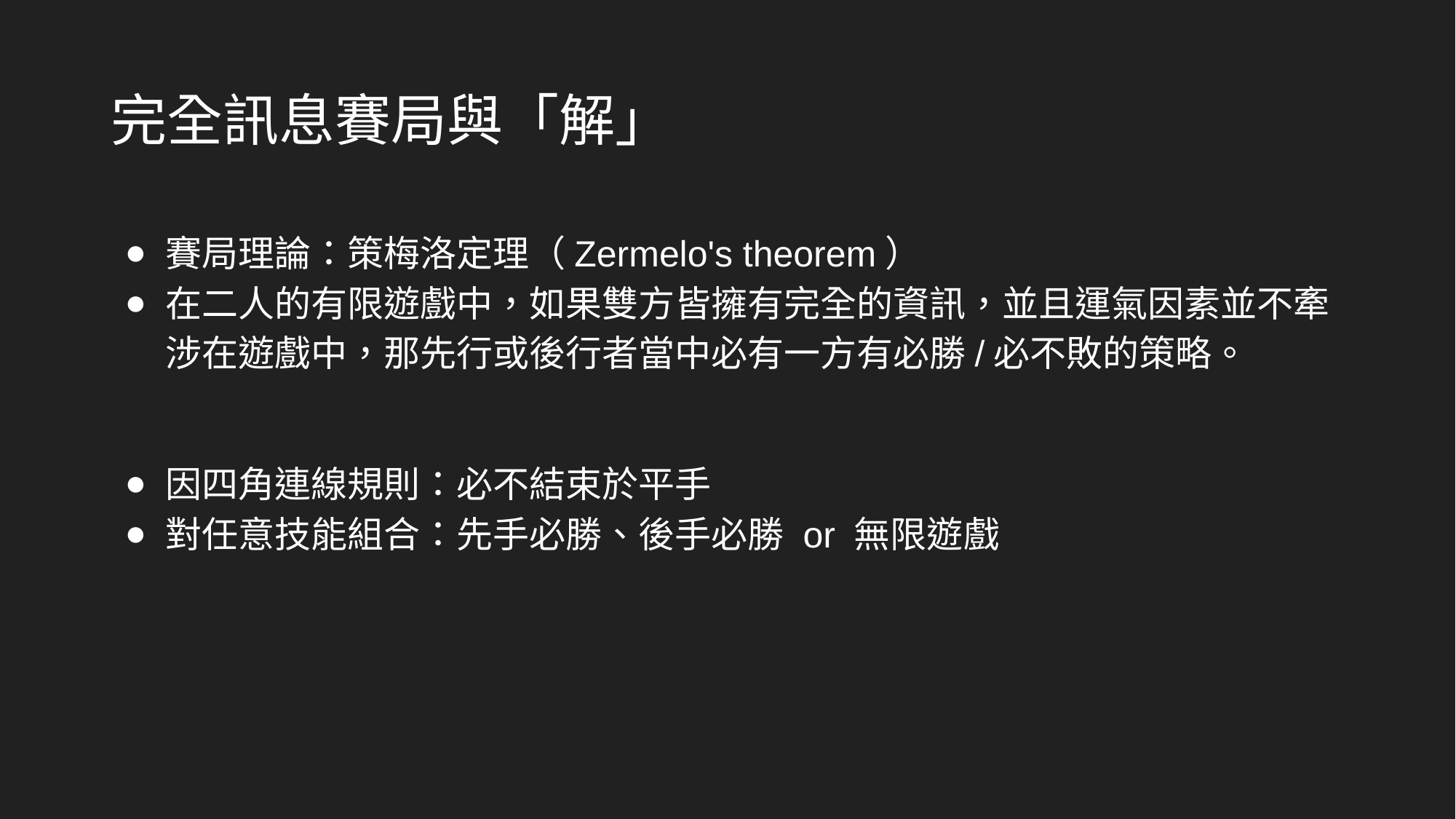

# 完全訊息賽局與「解」
賽局理論：策梅洛定理（Zermelo's theorem）
在二人的有限遊戲中，如果雙方皆擁有完全的資訊，並且運氣因素並不牽涉在遊戲中，那先行或後行者當中必有一方有必勝/必不敗的策略。

因四角連線規則：必不結束於平手
對任意技能組合：先手必勝、後手必勝 or 無限遊戲